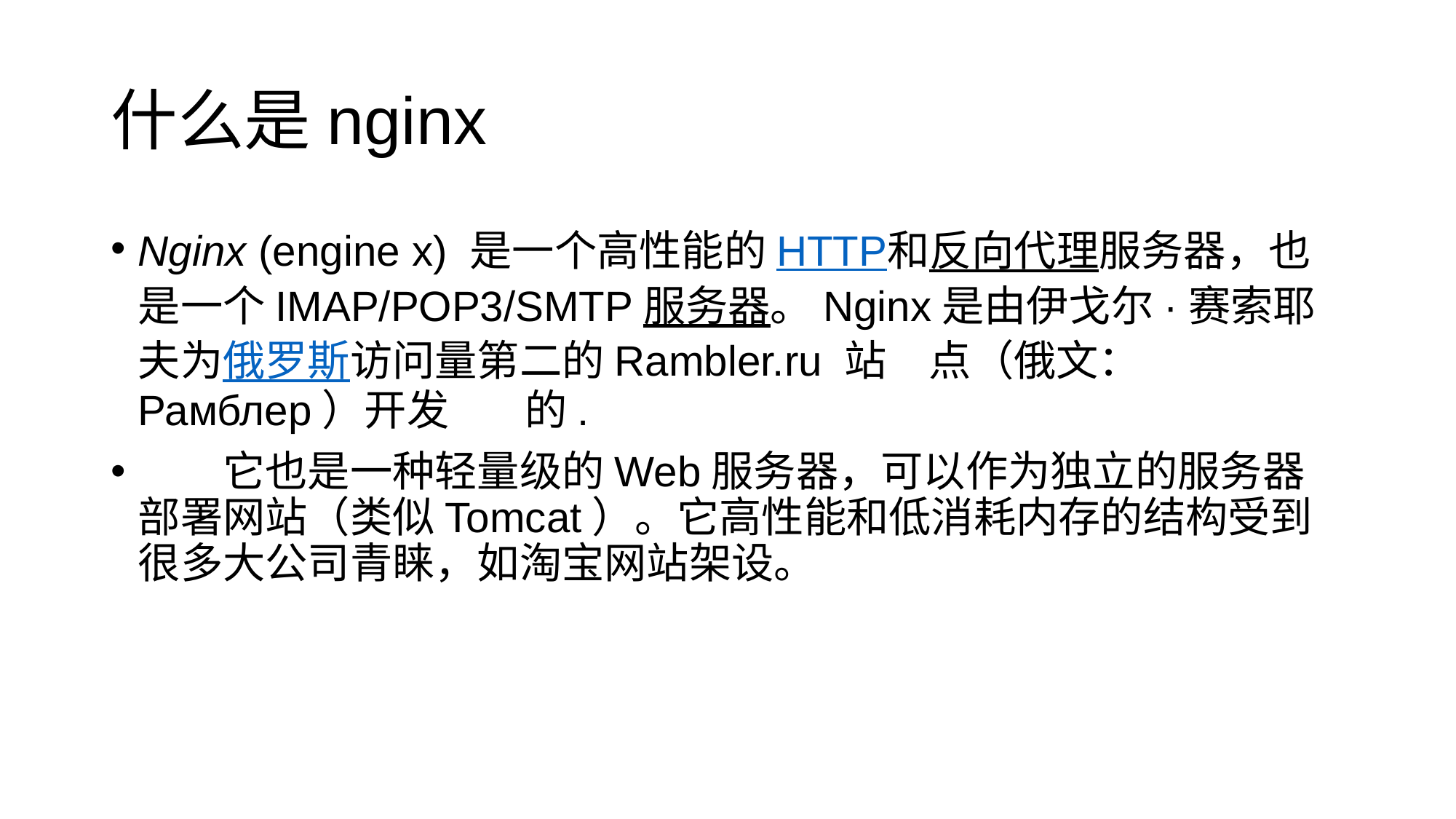

# 什么是nginx
Nginx (engine x) 是一个高性能的HTTP和反向代理服务器，也是一个IMAP/POP3/SMTP服务器。Nginx是由伊戈尔·赛索耶夫为俄罗斯访问量第二的Rambler.ru 站　点（俄文：Рамблер）开发        的.
　　它也是一种轻量级的Web服务器，可以作为独立的服务器部署网站（类似Tomcat）。它高性能和低消耗内存的结构受到很多大公司青睐，如淘宝网站架设。